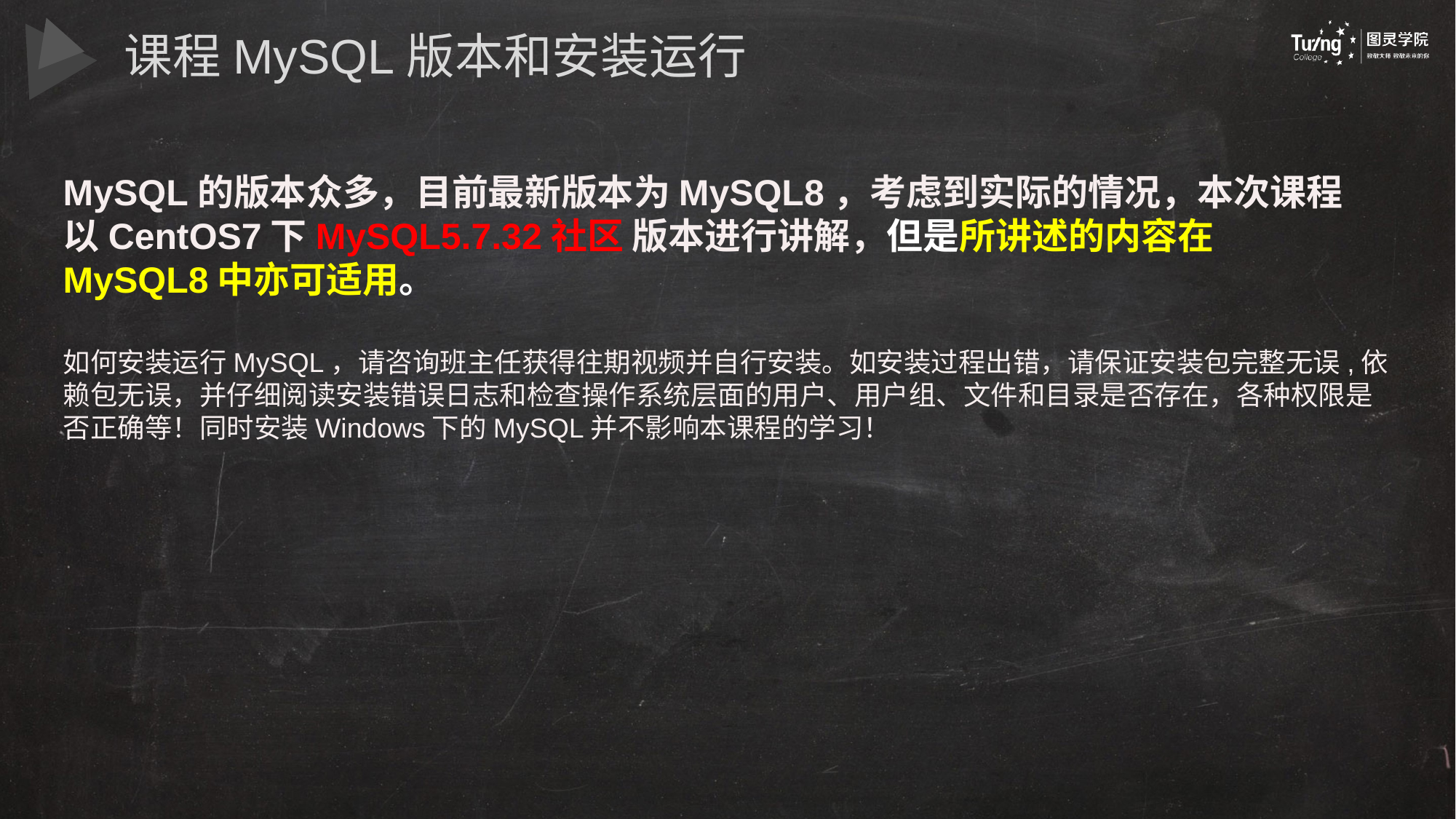

课程MySQL版本和安装运行

MySQL的版本众多，目前最新版本为MySQL8，考虑到实际的情况，本次课程以CentOS7下MySQL5.7.32社区 版本进行讲解，但是所讲述的内容在MySQL8中亦可适用。
如何安装运行MySQL，请咨询班主任获得往期视频并自行安装。如安装过程出错，请保证安装包完整无误,依赖包无误，并仔细阅读安装错误日志和检查操作系统层面的用户、用户组、文件和目录是否存在，各种权限是否正确等！同时安装Windows下的MySQL并不影响本课程的学习！